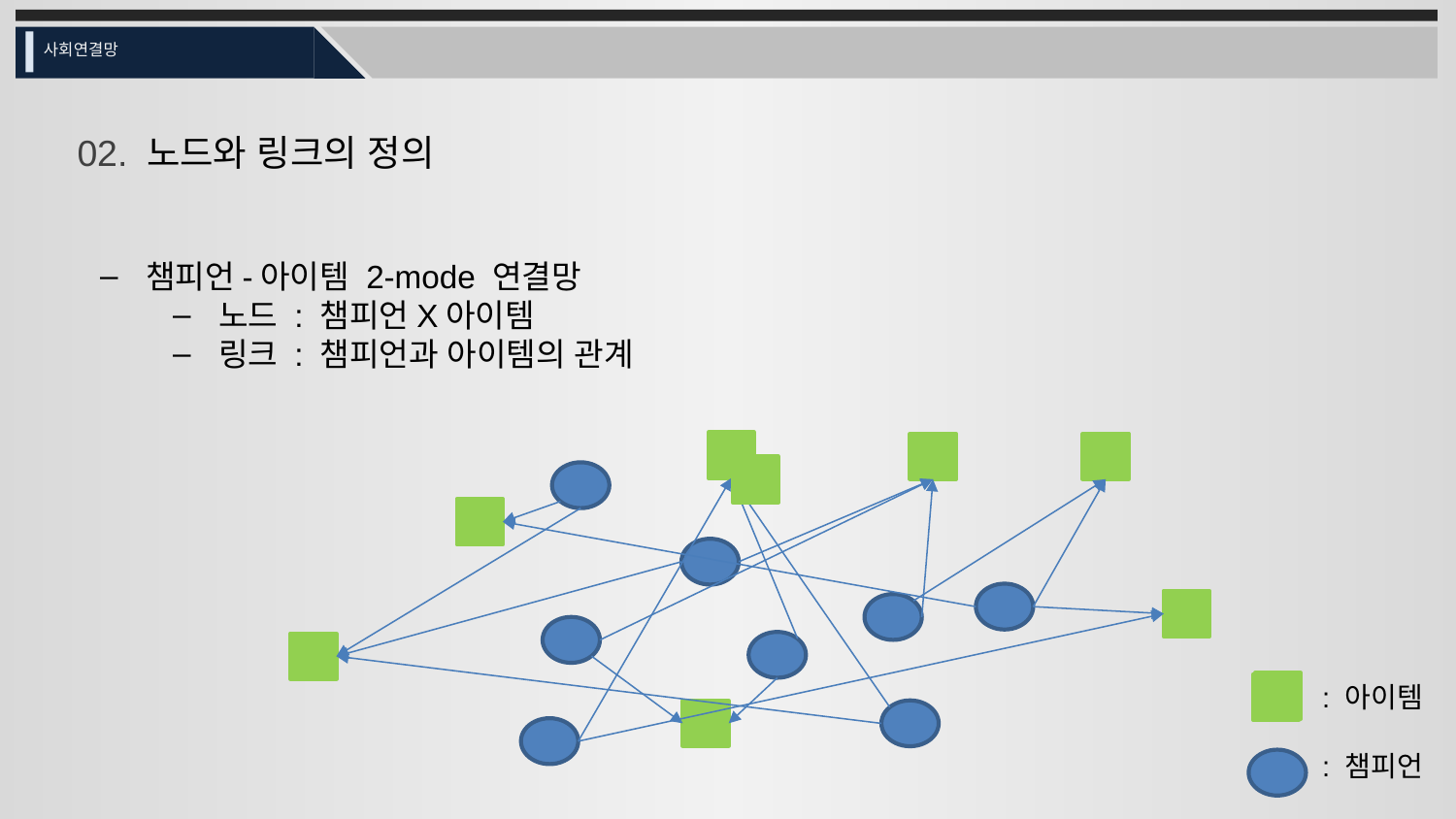

사회연결망
02. 노드와 링크의 정의
챔피언-아이템 2-mode 연결망
노드 : 챔피언X아이템
링크 : 챔피언과 아이템의 관계

: 아이템

: 챔피언